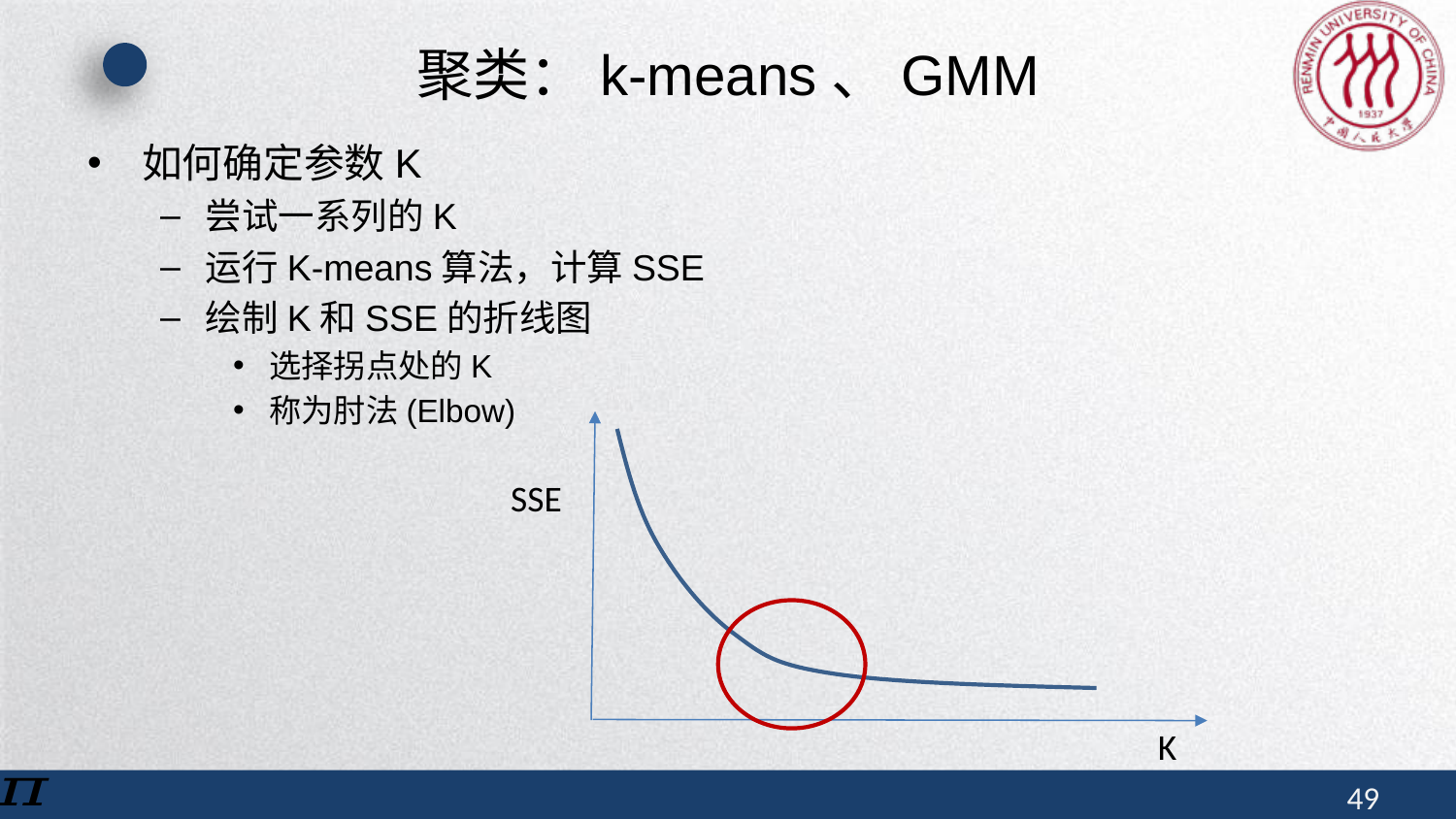

# 聚类：k-means、GMM
如何确定参数K
尝试一系列的K
运行K-means算法，计算SSE
绘制K和SSE的折线图
选择拐点处的K
称为肘法(Elbow)

SSE

K